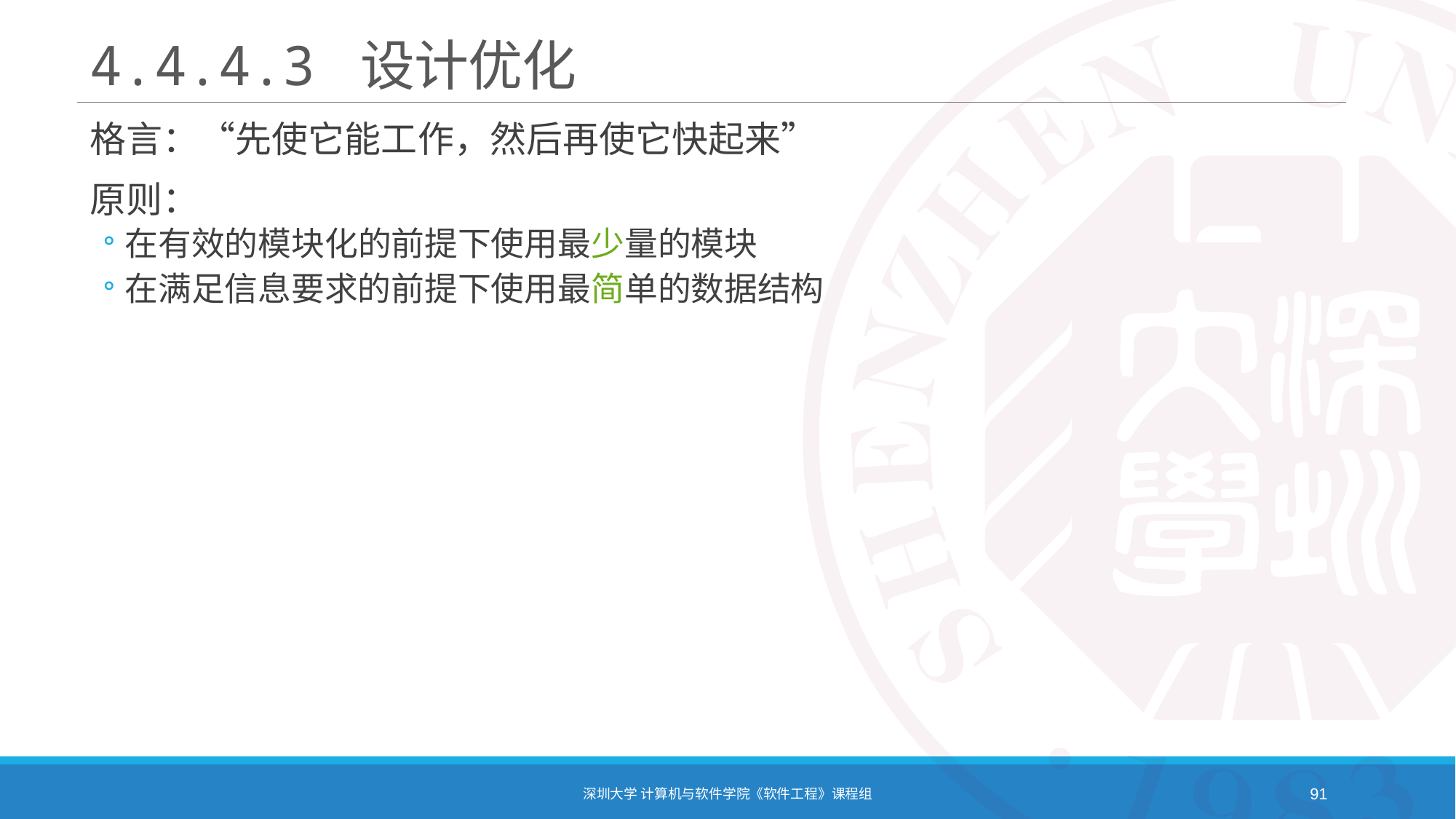

# 4.4.4.3 设计优化
格言：“先使它能工作，然后再使它快起来”
原则：
在有效的模块化的前提下使用最少量的模块
在满足信息要求的前提下使用最简单的数据结构
深圳大学 计算机与软件学院《软件工程》课程组
91